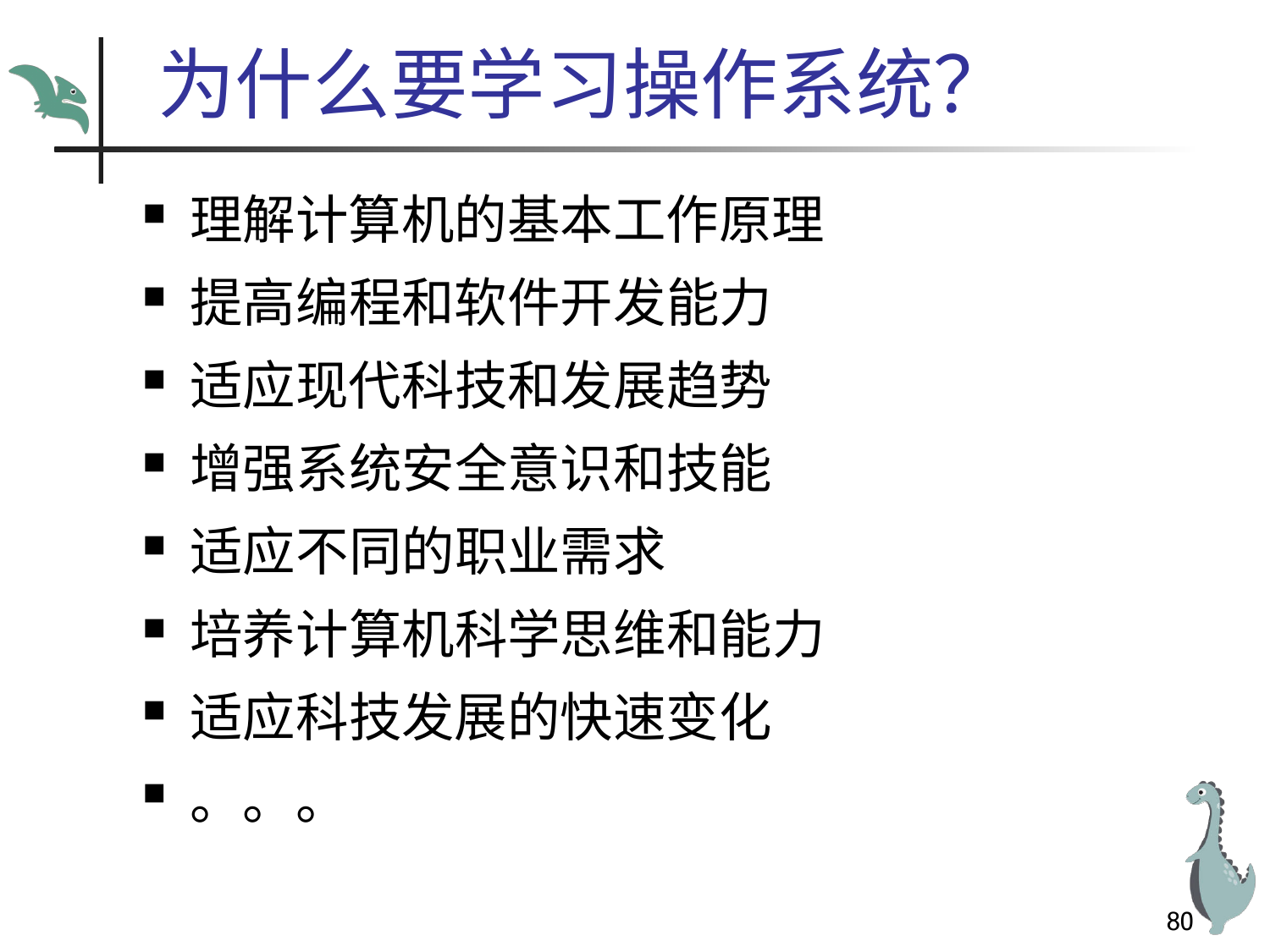

# 为什么要学习操作系统？
理解计算机的基本工作原理
提高编程和软件开发能力
适应现代科技和发展趋势
增强系统安全意识和技能
适应不同的职业需求
培养计算机科学思维和能力
适应科技发展的快速变化
。。。
80